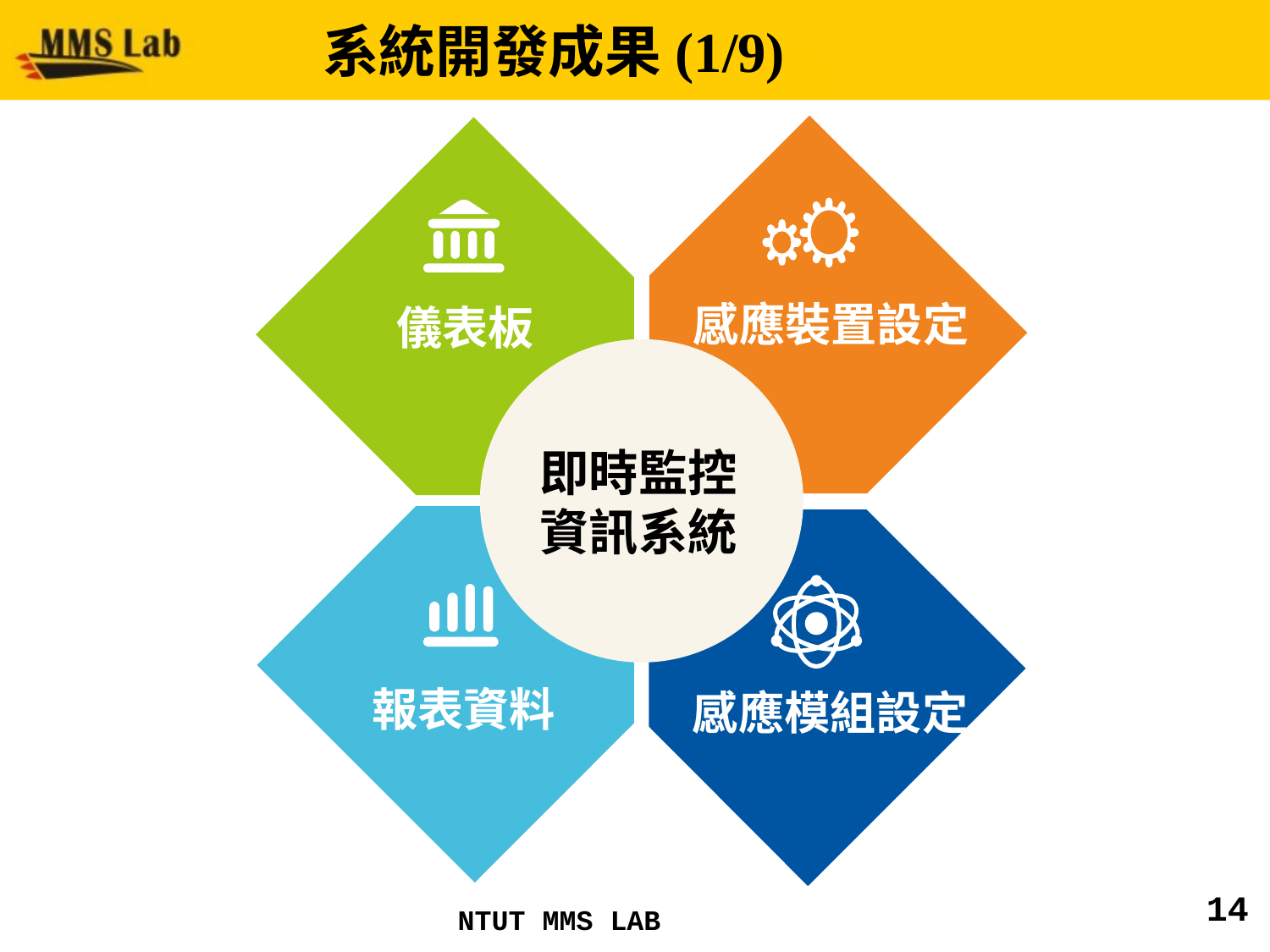

# 系統開發成果(1/9)

感應裝置設定
儀表板
即時監控資訊系統

報表資料
感應模組設定
14
NTUT MMS LAB